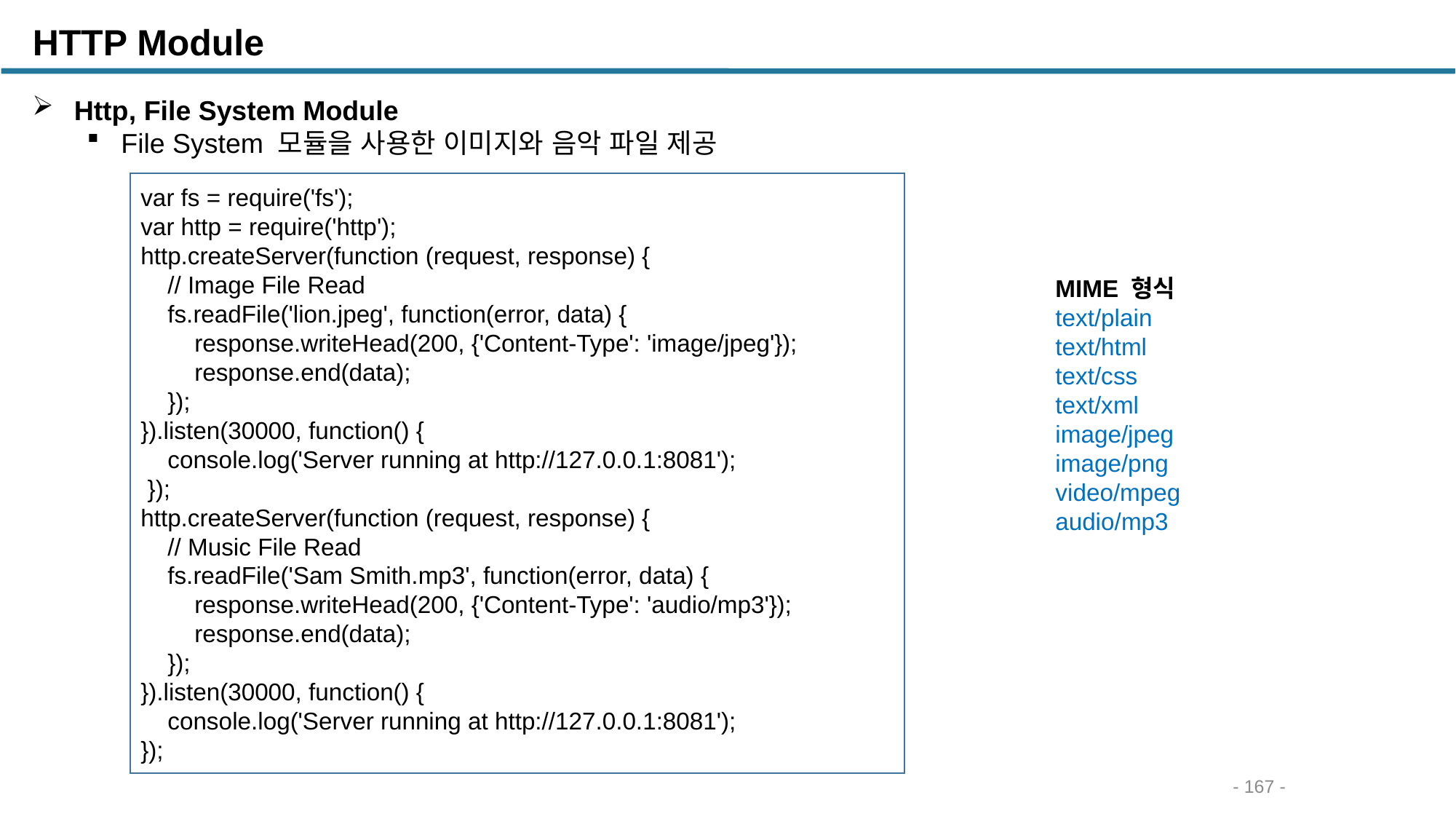

HTTP Module
 Http, File System Module
File System 모듈을 사용한 이미지와 음악 파일 제공

var fs = require('fs');
var http = require('http');
http.createServer(function (request, response) {
    // Image File Read
    fs.readFile('lion.jpeg', function(error, data) {
        response.writeHead(200, {'Content-Type': 'image/jpeg'});
        response.end(data);
    });
}).listen(30000, function() {
    console.log('Server running at http://127.0.0.1:8081');
 });
http.createServer(function (request, response) {
    // Music File Read
    fs.readFile('Sam Smith.mp3', function(error, data) {
        response.writeHead(200, {'Content-Type': 'audio/mp3'});
        response.end(data);
    });
}).listen(30000, function() {
    console.log('Server running at http://127.0.0.1:8081');
});
MIME 형식
text/plain
text/html
text/css
text/xml
image/jpeg
image/png
video/mpeg
audio/mp3
- 167 -